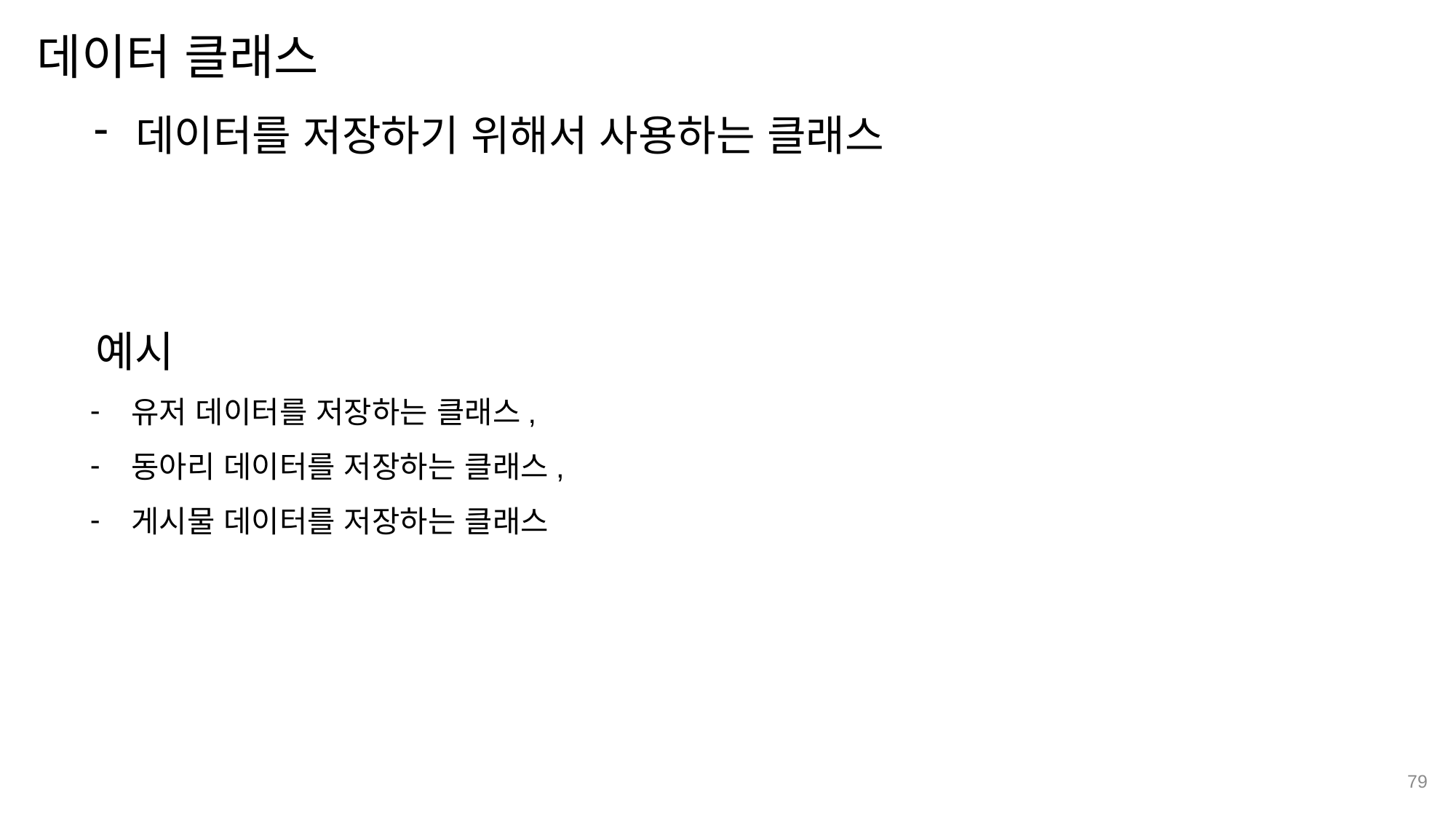

데이터 클래스
나눔스퀘어OTF ExtraBold
데이터를 저장하기 위해서 사용하는 클래스
나눔스퀘어OTF Bold
나눔스퀘어OTF
나눔스퀘어
예시
유저 데이터를 저장하는 클래스,
동아리 데이터를 저장하는 클래스,
게시물 데이터를 저장하는 클래스
나눔스퀘어 Light
나눔스퀘어 Light
나눔스퀘어OTF

79